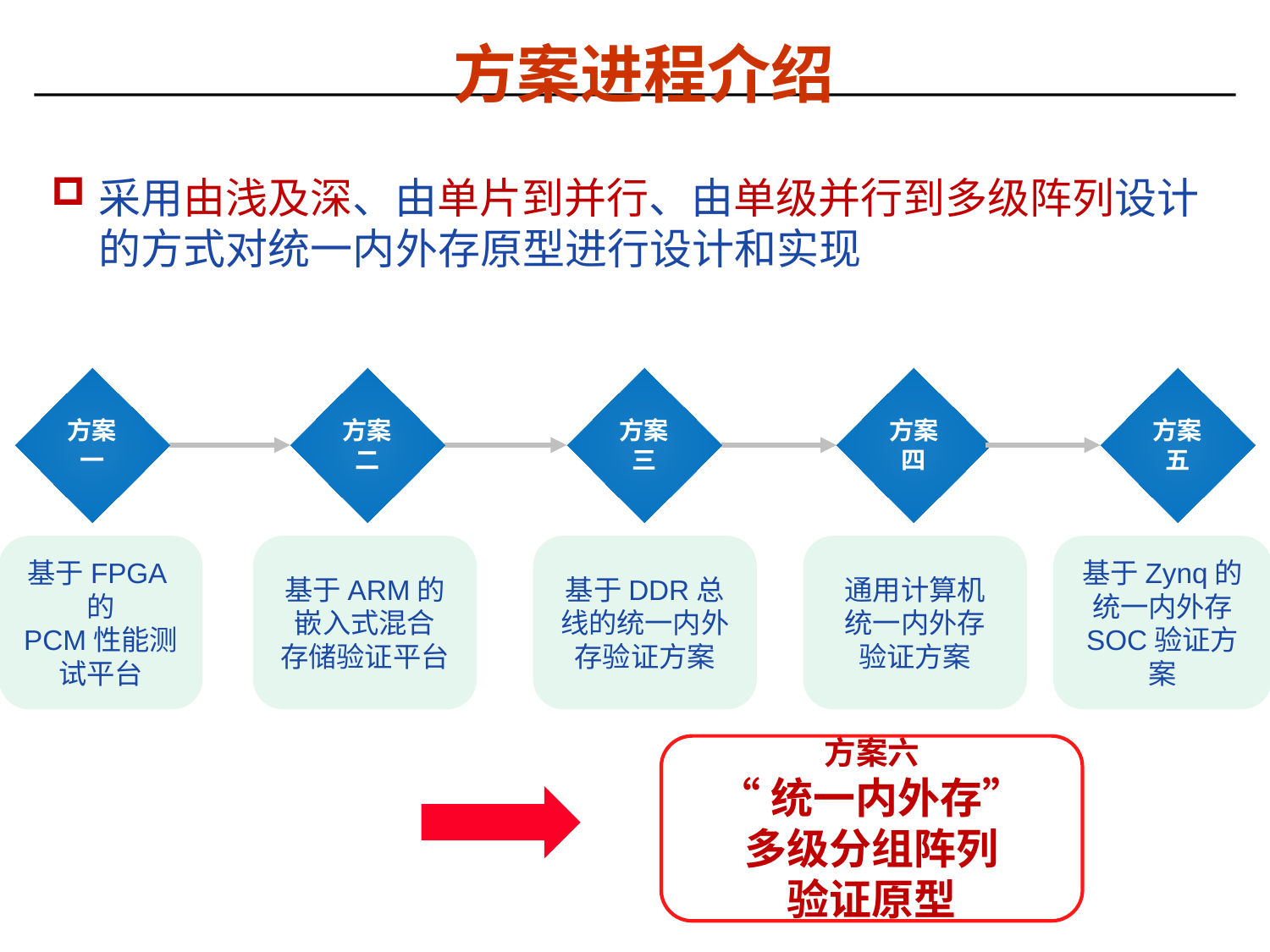

# 方案进程介绍
采用由浅及深、由单片到并行、由单级并行到多级阵列设计的方式对统一内外存原型进行设计和实现

方案一
方案二
方案三
方案四
方案五
基于FPGA的
PCM性能测试平台
基于ARM的
嵌入式混合
存储验证平台
基于DDR总线的统一内外存验证方案
通用计算机
统一内外存
验证方案
基于Zynq的
统一内外存
SOC验证方案
方案六
“统一内外存”
多级分组阵列
验证原型